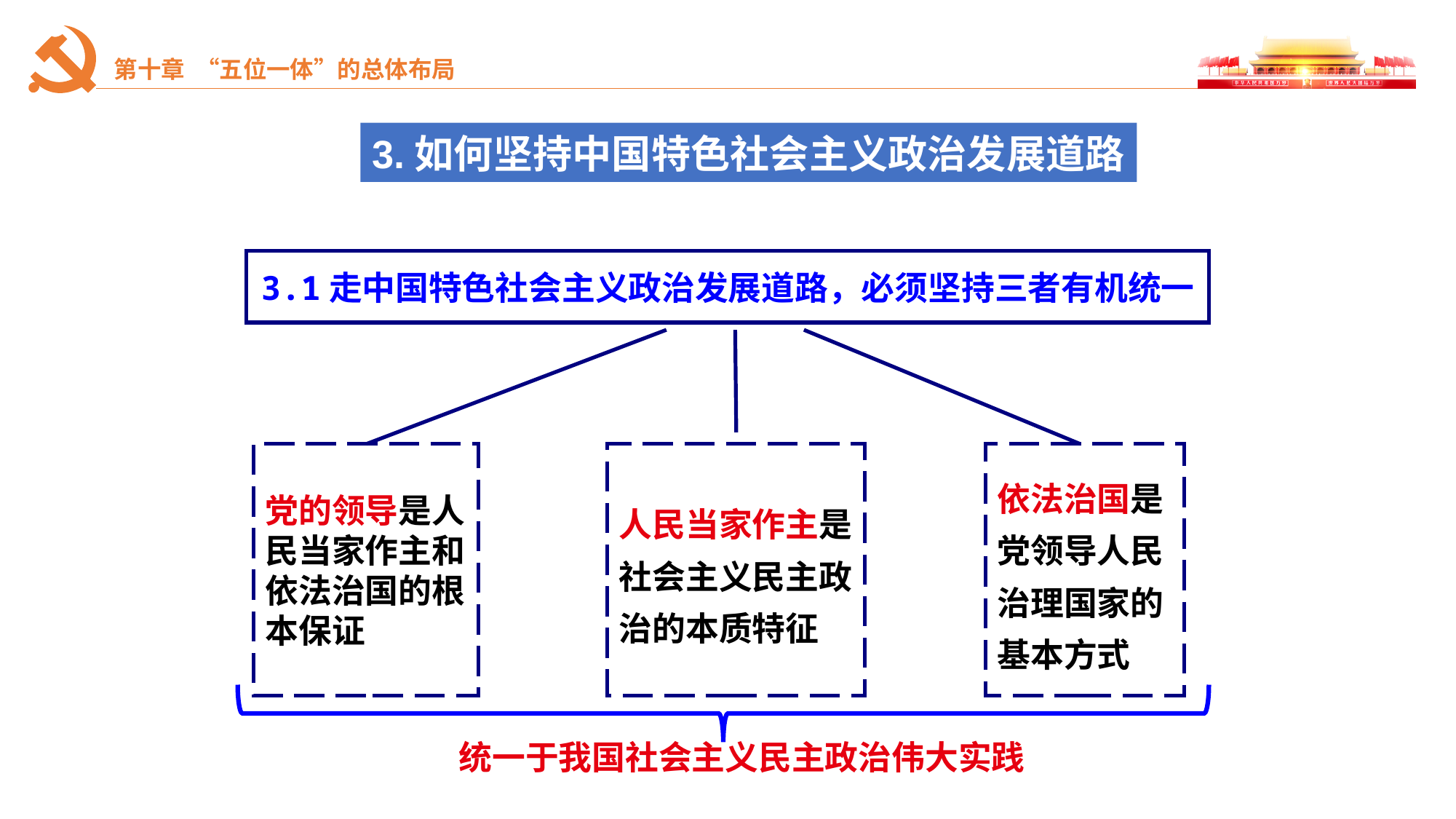

3.如何坚持中国特色社会主义政治发展道路
2.六大历史性变革

3.1走中国特色社会主义政治发展道路，必须坚持三者有机统一

党的领导是人
民当家作主和
依法治国的根
本保证
人民当家作主是
社会主义民主政
治的本质特征
依法治国是
党领导人民
治理国家的
基本方式
统一于我国社会主义民主政治伟大实践